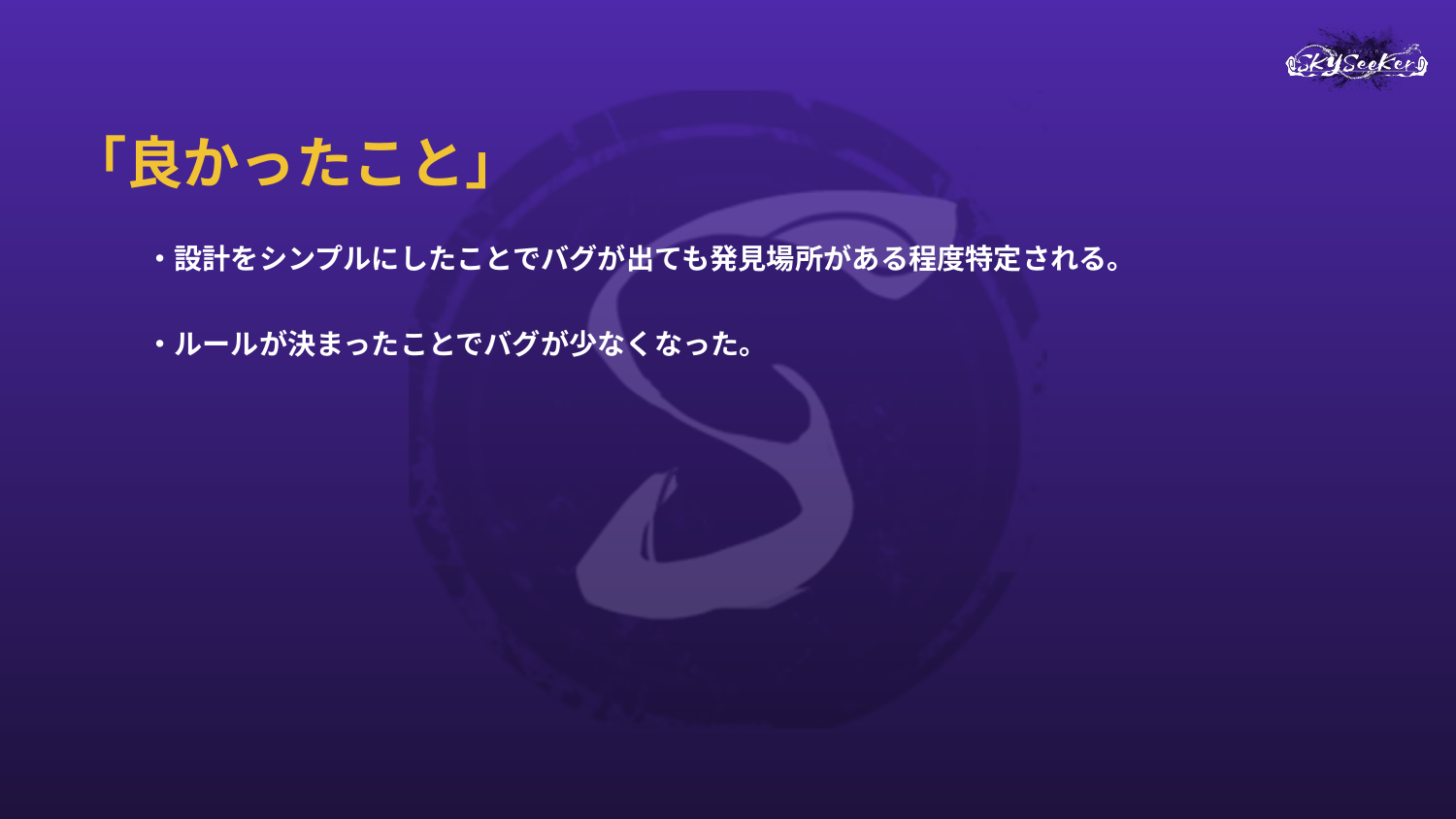

# 「良かったこと」
・設計をシンプルにしたことでバグが出ても発見場所がある程度特定される。
・ルールが決まったことでバグが少なくなった。